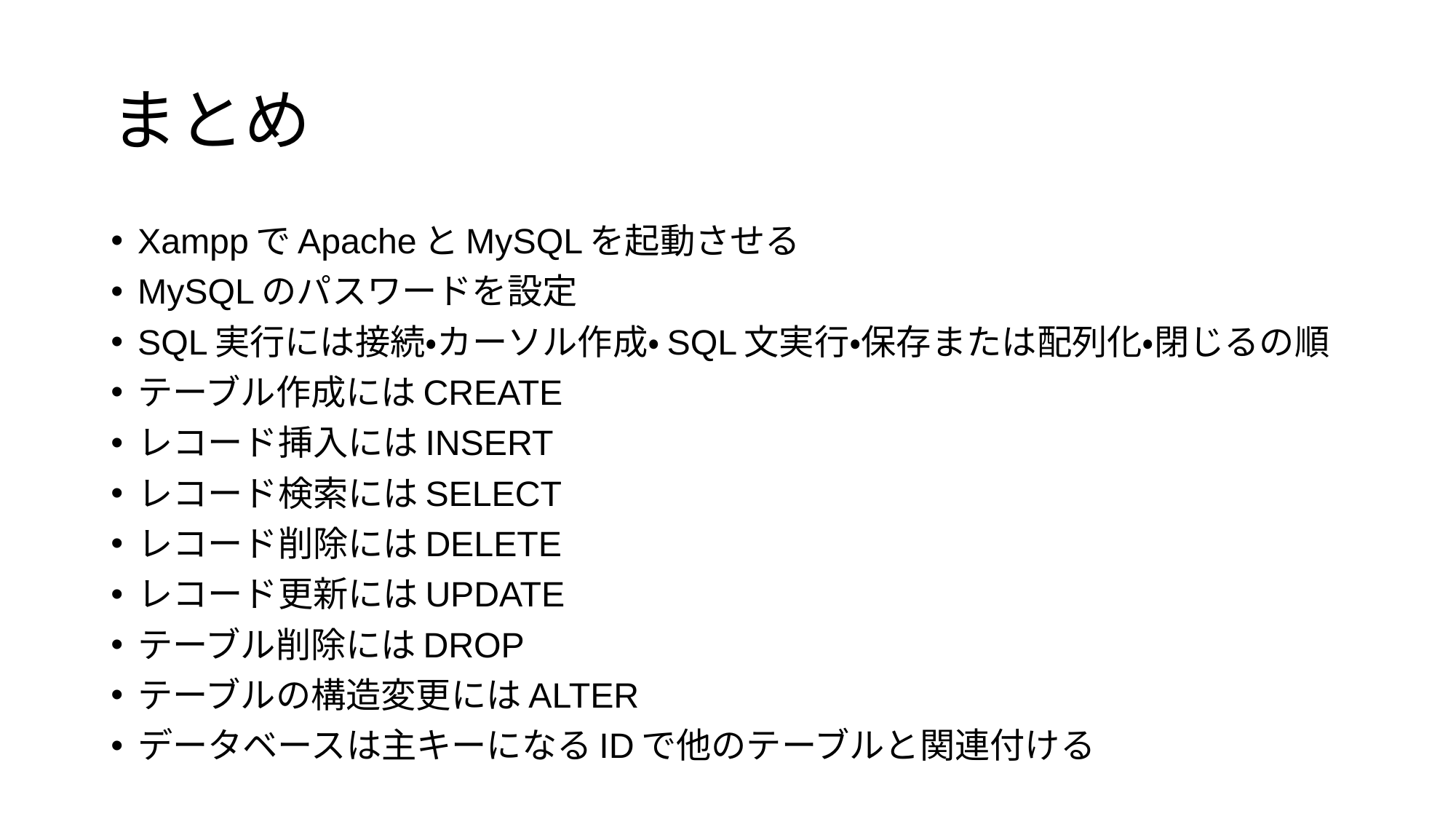

# まとめ
XamppでApacheとMySQLを起動させる
MySQLのパスワードを設定
SQL実行には接続・カーソル作成・SQL文実行・保存または配列化・閉じるの順
テーブル作成にはCREATE
レコード挿入にはINSERT
レコード検索にはSELECT
レコード削除にはDELETE
レコード更新にはUPDATE
テーブル削除にはDROP
テーブルの構造変更にはALTER
データベースは主キーになるIDで他のテーブルと関連付ける